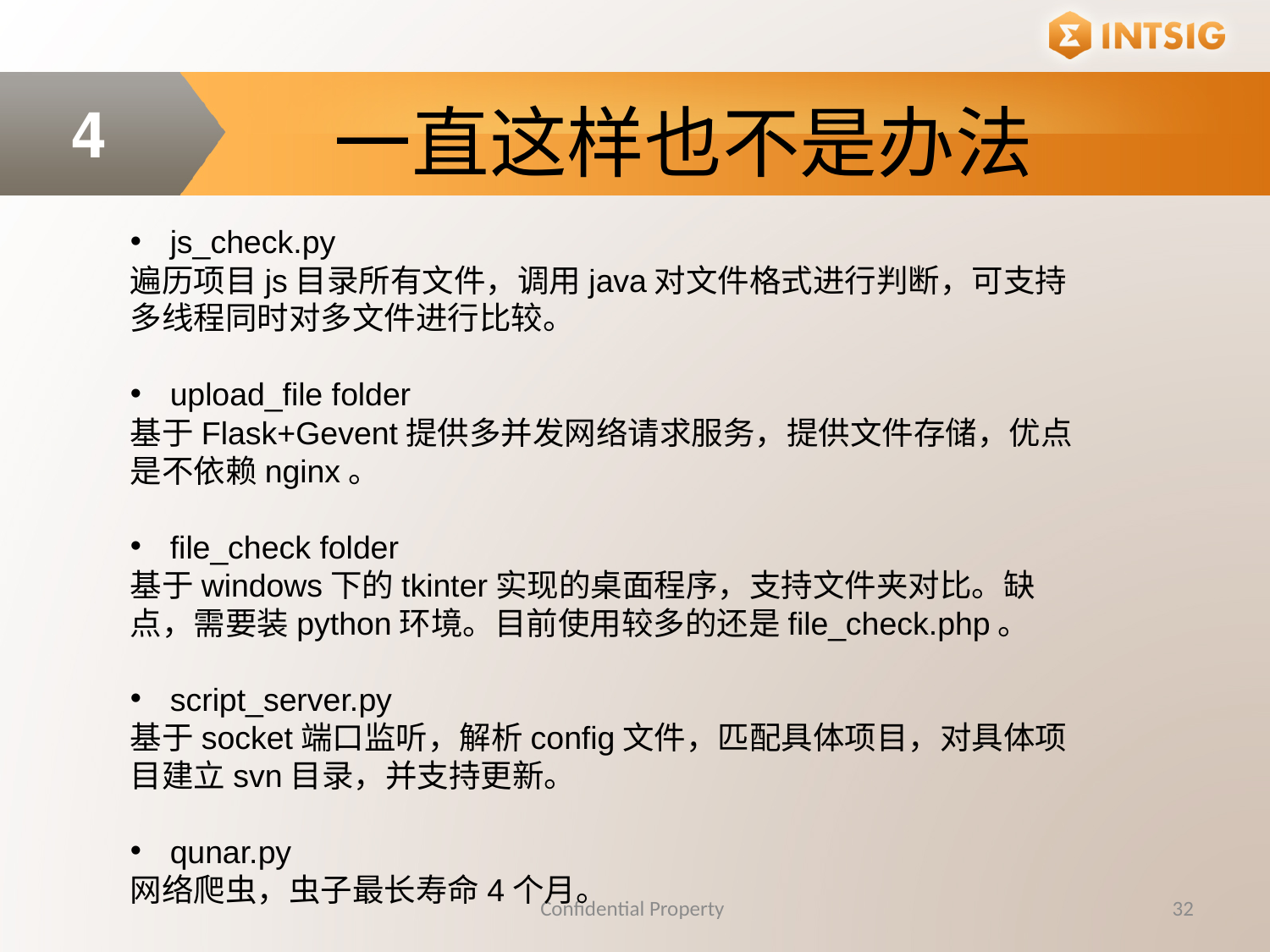

一直这样也不是办法
4
js_check.py
遍历项目js目录所有文件，调用java对文件格式进行判断，可支持多线程同时对多文件进行比较。

upload_file folder
基于Flask+Gevent提供多并发网络请求服务，提供文件存储，优点是不依赖nginx。

file_check folder
基于windows下的tkinter实现的桌面程序，支持文件夹对比。缺点，需要装python环境。目前使用较多的还是file_check.php。

script_server.py
基于socket端口监听，解析config文件，匹配具体项目，对具体项目建立svn目录，并支持更新。

qunar.py
网络爬虫，虫子最长寿命4个月。
Confidential Property
32